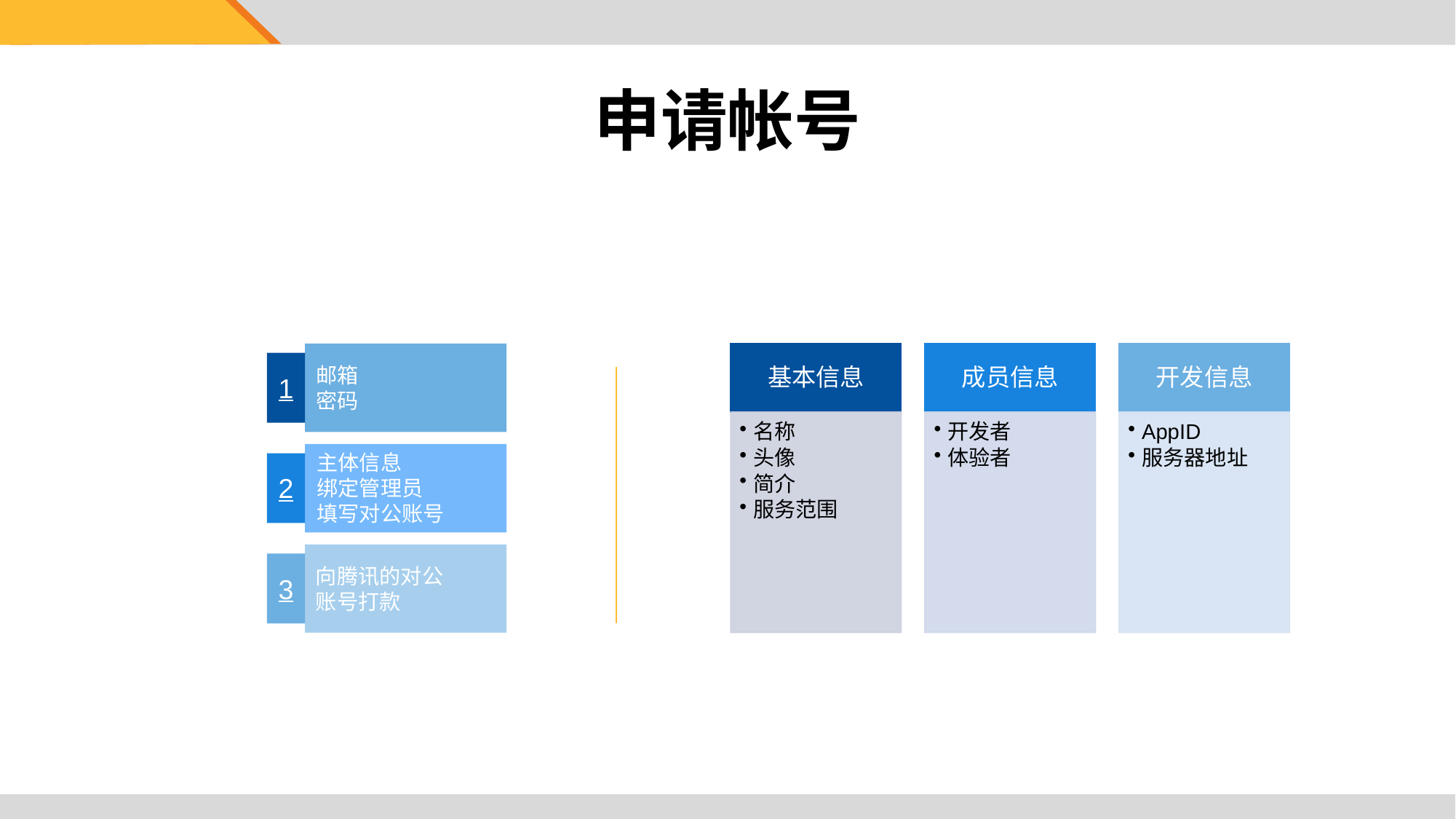

申请帐号
基本信息
名称
头像
简介
服务范围
成员信息
开发者
体验者
开发信息
AppID
服务器地址

邮箱
密码
1

主体信息
绑定管理员
填写对公账号

2

向腾讯的对公账号打款
3